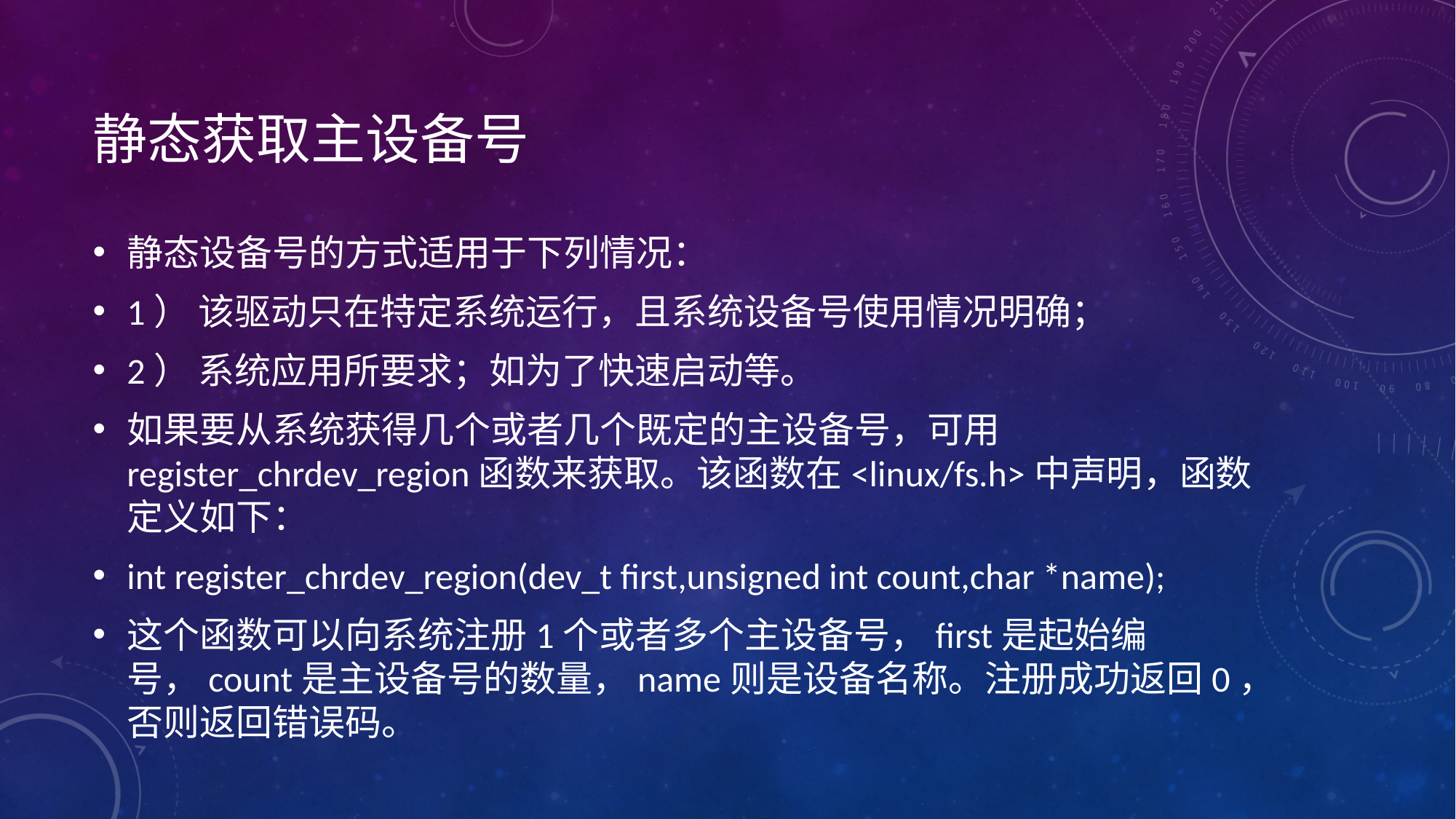

# 静态获取主设备号
静态设备号的方式适用于下列情况：
1） 该驱动只在特定系统运行，且系统设备号使用情况明确；
2） 系统应用所要求；如为了快速启动等。
如果要从系统获得几个或者几个既定的主设备号，可用register_chrdev_region函数来获取。该函数在<linux/fs.h>中声明，函数定义如下：
int register_chrdev_region(dev_t first,unsigned int count,char *name);
这个函数可以向系统注册1个或者多个主设备号，first是起始编号，count是主设备号的数量，name则是设备名称。注册成功返回0，否则返回错误码。